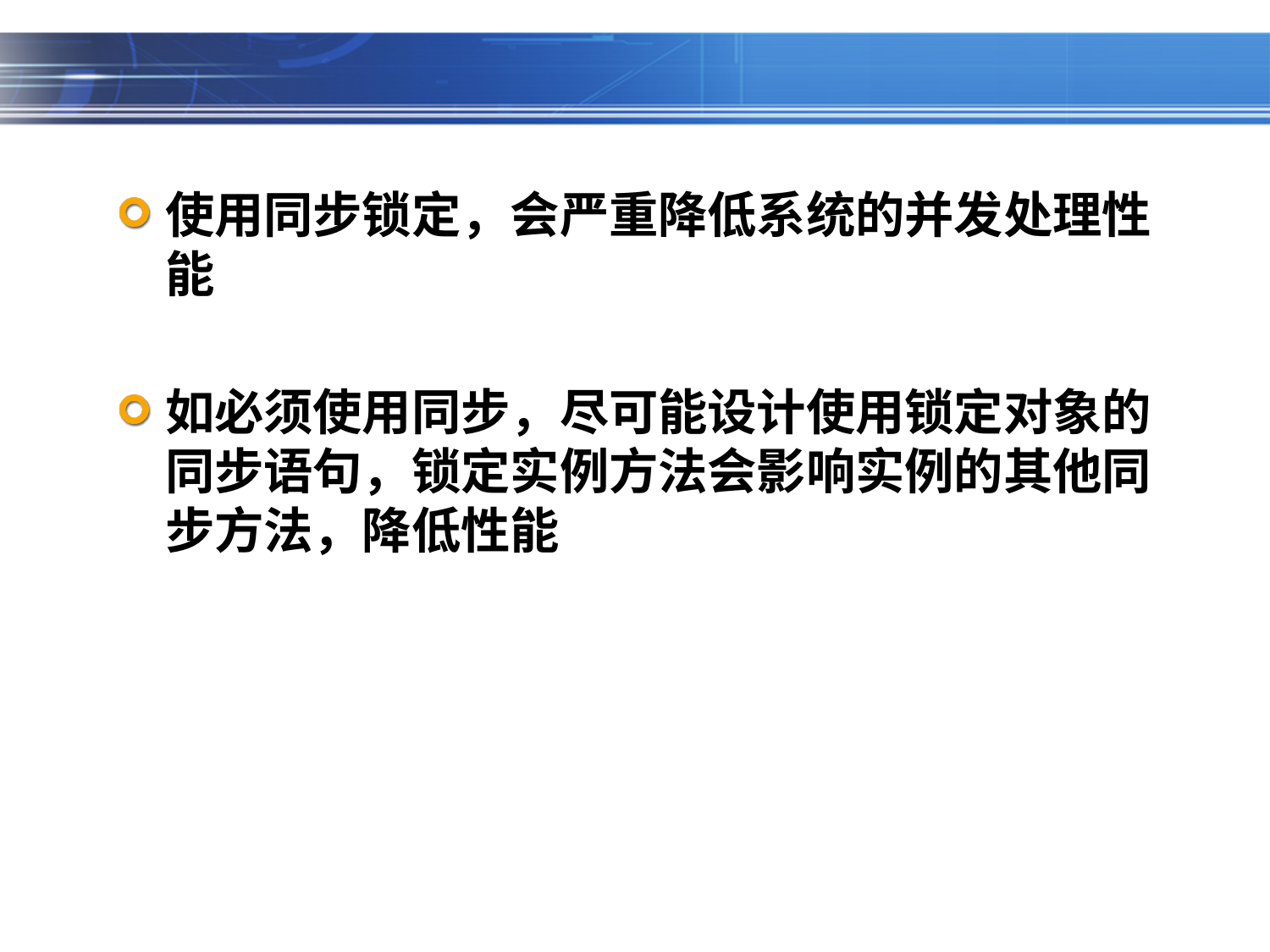

#
使用同步锁定，会严重降低系统的并发处理性能

如必须使用同步，尽可能设计使用锁定对象的同步语句，锁定实例方法会影响实例的其他同步方法，降低性能